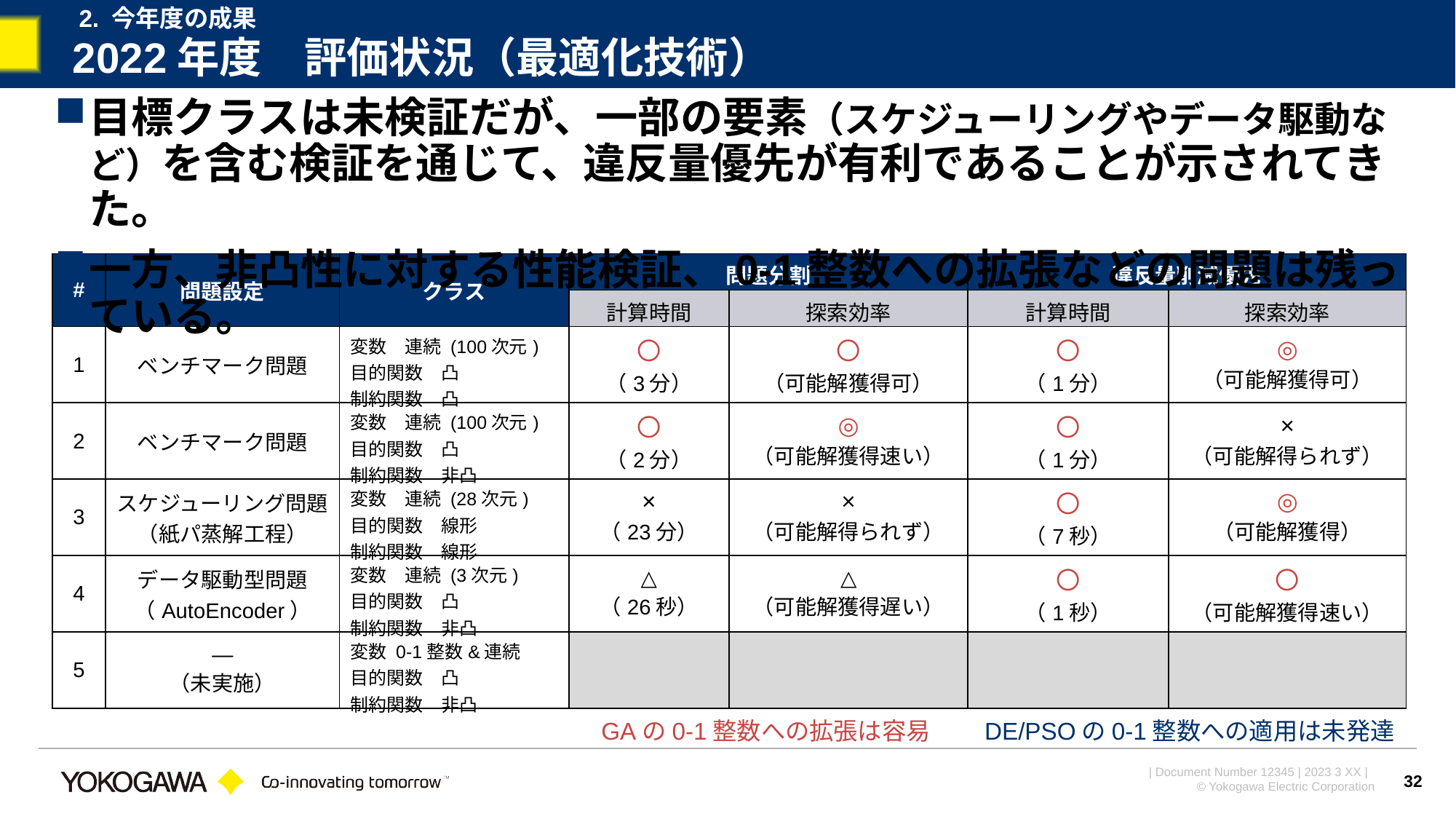

2. 今年度の成果
# 2022年度　評価状況（最適化技術）
目標クラスは未検証だが、一部の要素（スケジューリングやデータ駆動など）を含む検証を通じて、違反量優先が有利であることが示されてきた。
一方、非凸性に対する性能検証、0-1整数への拡張などの問題は残っている。
| # | 問題設定 | クラス | 問題分割 |  | 違反量削減優先 |  |
| --- | --- | --- | --- | --- | --- | --- |
|  |  |  | 計算時間 | 探索効率 | 計算時間 | 探索効率 |
| 1 | ベンチマーク問題 | 変数　連続 (100次元) 目的関数　凸 制約関数　凸 | 〇 （3分） | 〇 （可能解獲得可） | 〇 （1分） | ◎ （可能解獲得可） |
| 2 | ベンチマーク問題 | 変数　連続 (100次元) 目的関数　凸 制約関数　非凸 | 〇 （2分） | ◎ （可能解獲得速い） | 〇 （1分） | × （可能解得られず） |
| 3 | スケジューリング問題 （紙パ蒸解工程） | 変数　連続 (28次元) 目的関数　線形 制約関数　線形 | × （23分） | × （可能解得られず） | 〇 （7秒） | ◎ （可能解獲得） |
| 4 | データ駆動型問題 （AutoEncoder） | 変数　連続 (3次元) 目的関数　凸 制約関数　非凸 | △ （26秒） | △ （可能解獲得遅い） | 〇 （1秒） | 〇 （可能解獲得速い） |
| 5 | ― （未実施） | 変数 0-1整数&連続 目的関数　凸 制約関数　非凸 |  |  |  |  |
GAの0-1整数への拡張は容易
DE/PSOの0-1整数への適用は未発達
32